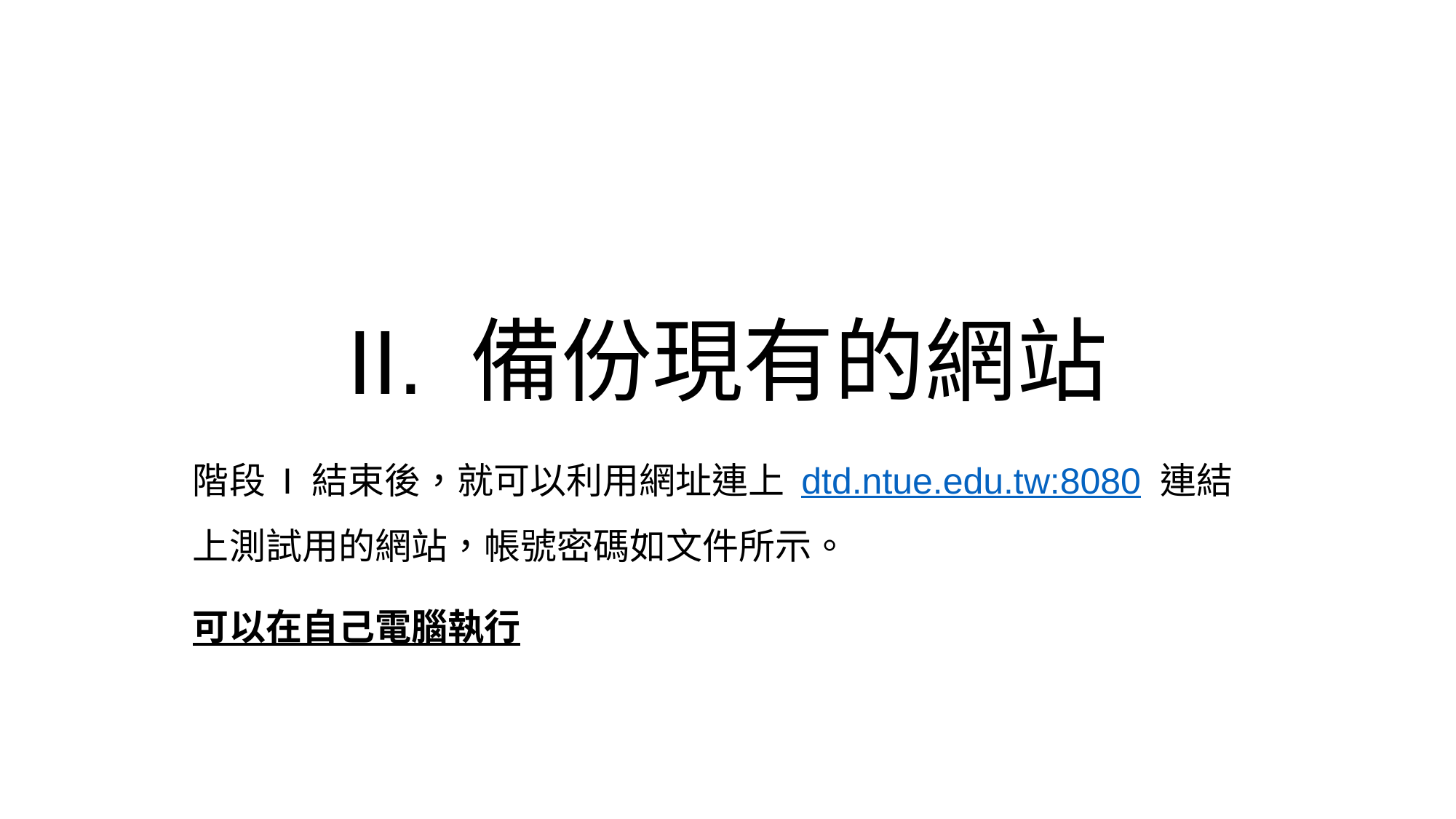

# II. 備份現有的網站
階段 I 結束後，就可以利用網址連上 dtd.ntue.edu.tw:8080 連結上測試用的網站，帳號密碼如文件所示。
可以在自己電腦執行